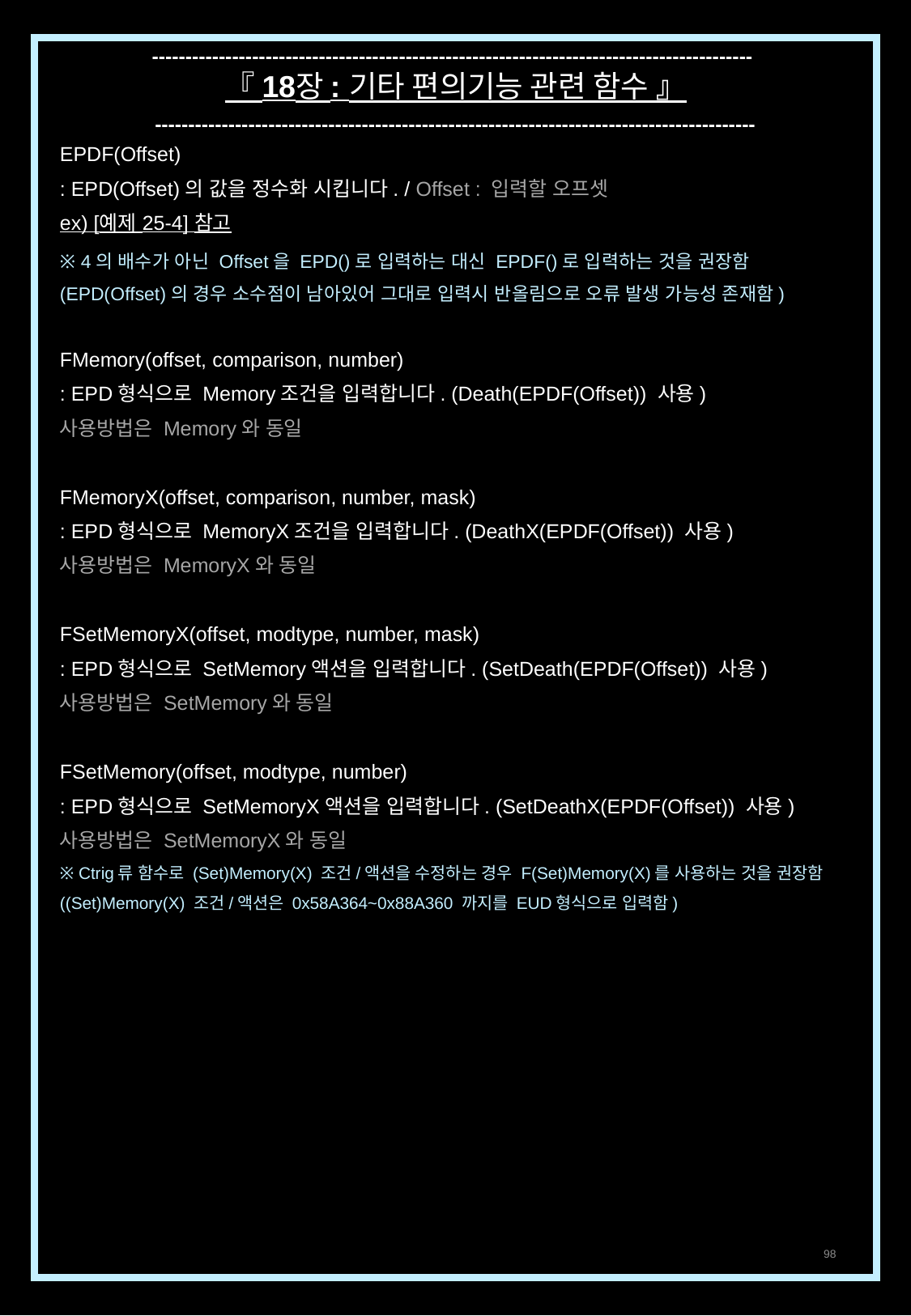

------------------------------------------------------------------------------------------
『 18장 : 기타 편의기능 관련 함수 』
------------------------------------------------------------------------------------------

EPDF(Offset)
: EPD(Offset)의 값을 정수화 시킵니다. / Offset : 입력할 오프셋
ex) [예제 25-4] 참고
※ 4의 배수가 아닌 Offset을 EPD()로 입력하는 대신 EPDF()로 입력하는 것을 권장함
(EPD(Offset)의 경우 소수점이 남아있어 그대로 입력시 반올림으로 오류 발생 가능성 존재함)

FMemory(offset, comparison, number)
: EPD형식으로 Memory조건을 입력합니다. (Death(EPDF(Offset)) 사용)
사용방법은 Memory와 동일

FMemoryX(offset, comparison, number, mask)
: EPD형식으로 MemoryX조건을 입력합니다. (DeathX(EPDF(Offset)) 사용)
사용방법은 MemoryX와 동일

FSetMemoryX(offset, modtype, number, mask)
: EPD형식으로 SetMemory액션을 입력합니다. (SetDeath(EPDF(Offset)) 사용)
사용방법은 SetMemory와 동일

FSetMemory(offset, modtype, number)
: EPD형식으로 SetMemoryX액션을 입력합니다. (SetDeathX(EPDF(Offset)) 사용)
사용방법은 SetMemoryX와 동일
※ Ctrig류 함수로 (Set)Memory(X) 조건/액션을 수정하는 경우 F(Set)Memory(X)를 사용하는 것을 권장함
((Set)Memory(X) 조건/액션은 0x58A364~0x88A360 까지를 EUD형식으로 입력함)
98